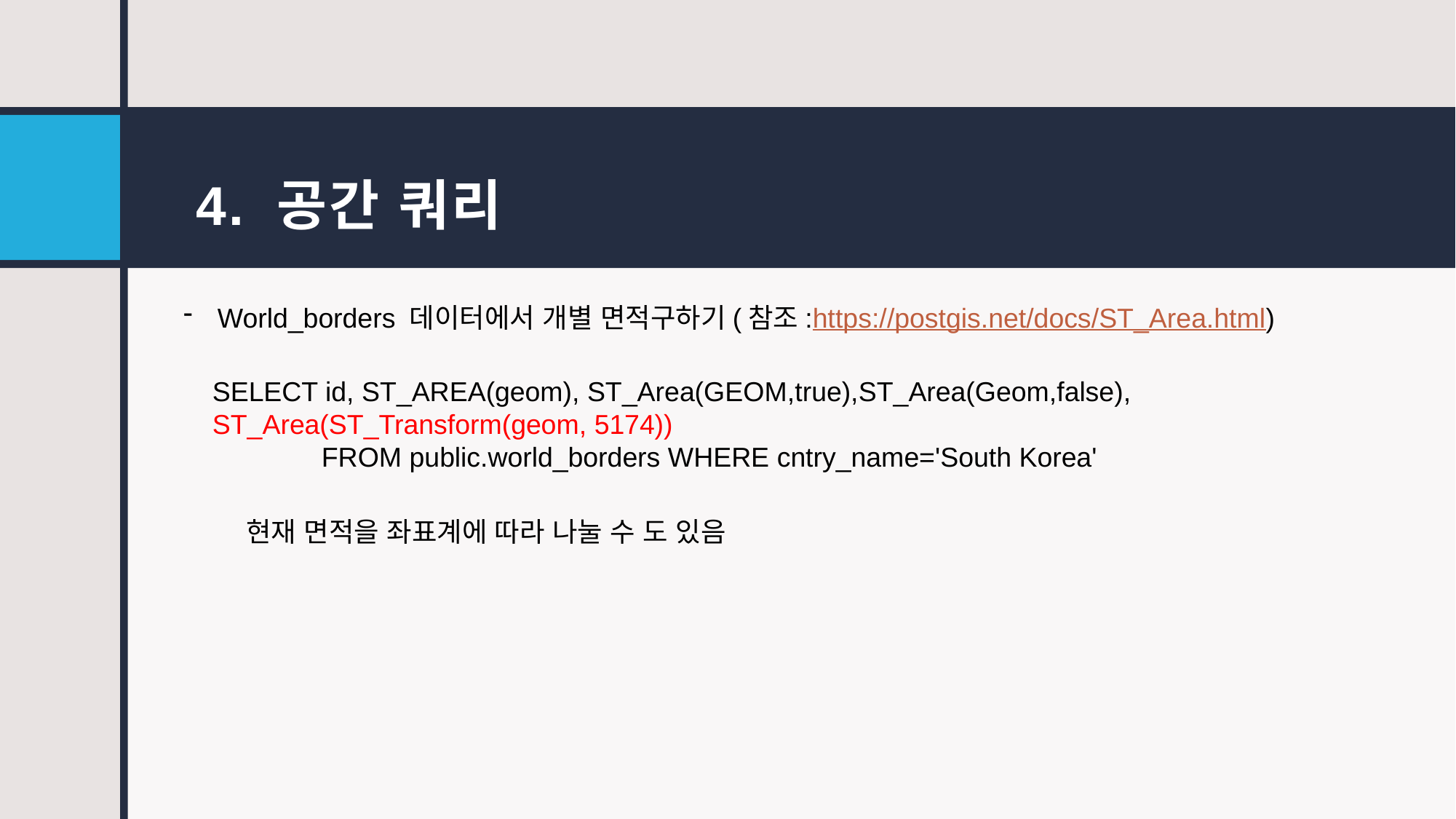

# 4. 공간 쿼리

World_borders 데이터에서 개별 면적구하기(참조:https://postgis.net/docs/ST_Area.html)
SELECT id, ST_AREA(geom), ST_Area(GEOM,true),ST_Area(Geom,false), ST_Area(ST_Transform(geom, 5174))
	FROM public.world_borders WHERE cntry_name='South Korea'

현재 면적을 좌표계에 따라 나눌 수 도 있음